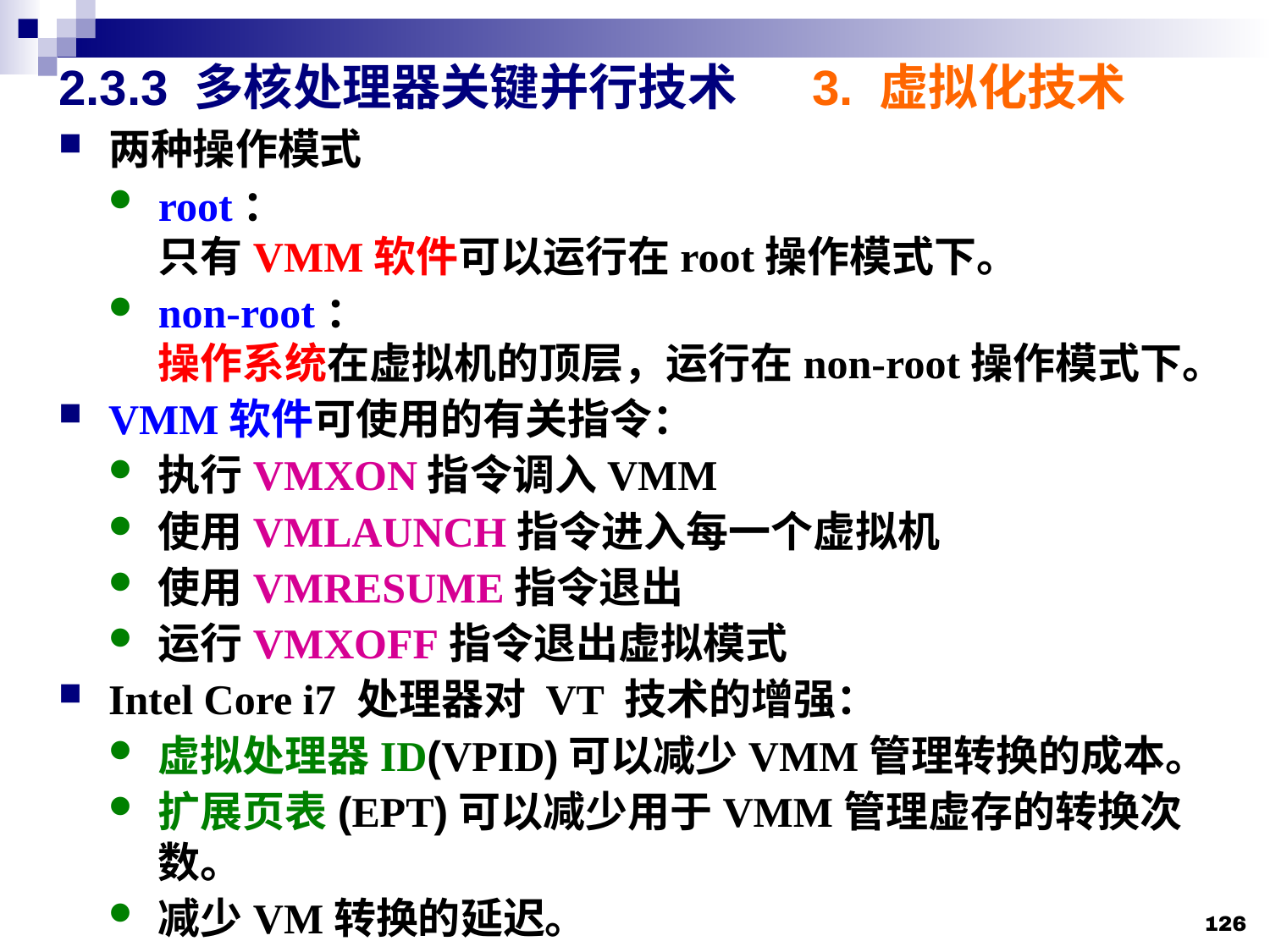

# 2.3.3 多核处理器关键并行技术
3. 虚拟化技术
两种操作模式
root：
只有VMM软件可以运行在root操作模式下。
non-root：
操作系统在虚拟机的顶层，运行在non-root操作模式下。
VMM软件可使用的有关指令：
执行VMXON指令调入VMM
使用VMLAUNCH指令进入每一个虚拟机
使用VMRESUME指令退出
运行VMXOFF指令退出虚拟模式
Intel Core i7 处理器对 VT 技术的增强：
虚拟处理器ID(VPID)可以减少VMM管理转换的成本。
扩展页表(EPT)可以减少用于VMM管理虚存的转换次数。
减少VM转换的延迟。
126